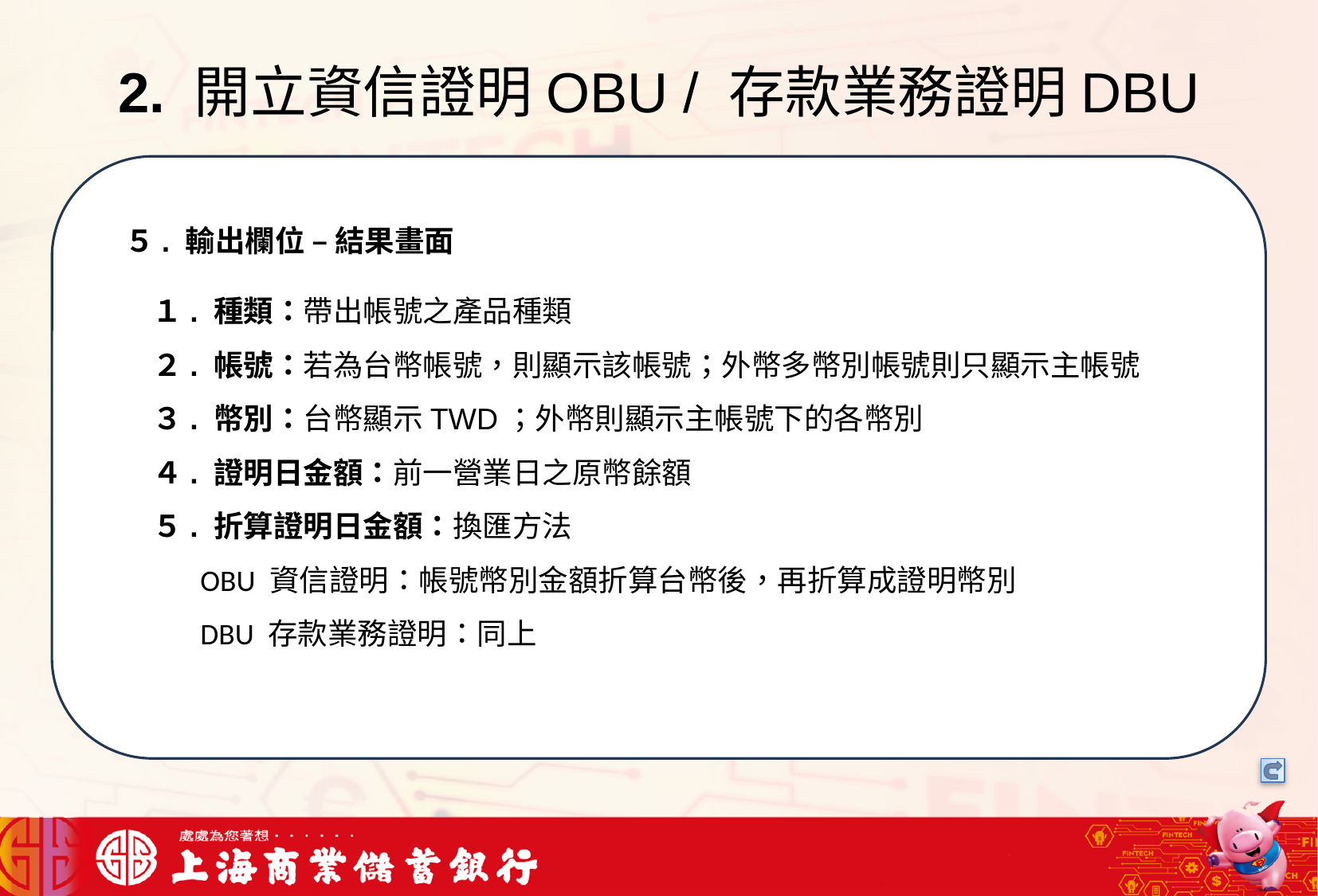

# 2. 開立資信證明OBU / 存款業務證明DBU
我們可以將信用卡相關資料存在一個檔案中，將這些檔案中的文字進行詞向量的轉換，把文字轉成數字向量存在向量資料庫中，透過檢索器在向量資料庫搜尋與用戶問題最接近的資訊，透過生成器，生成最合適的答案回覆用戶
５. 輸出欄位 – 結果畫面
１. 種類：帶出帳號之產品種類
２. 帳號：若為台幣帳號，則顯示該帳號；外幣多幣別帳號則只顯示主帳號
３. 幣別：台幣顯示TWD；外幣則顯示主帳號下的各幣別
４. 證明日金額：前一營業日之原幣餘額
５. 折算證明日金額：換匯方法
       OBU 資信證明：帳號幣別金額折算台幣後，再折算成證明幣別
       DBU 存款業務證明：同上